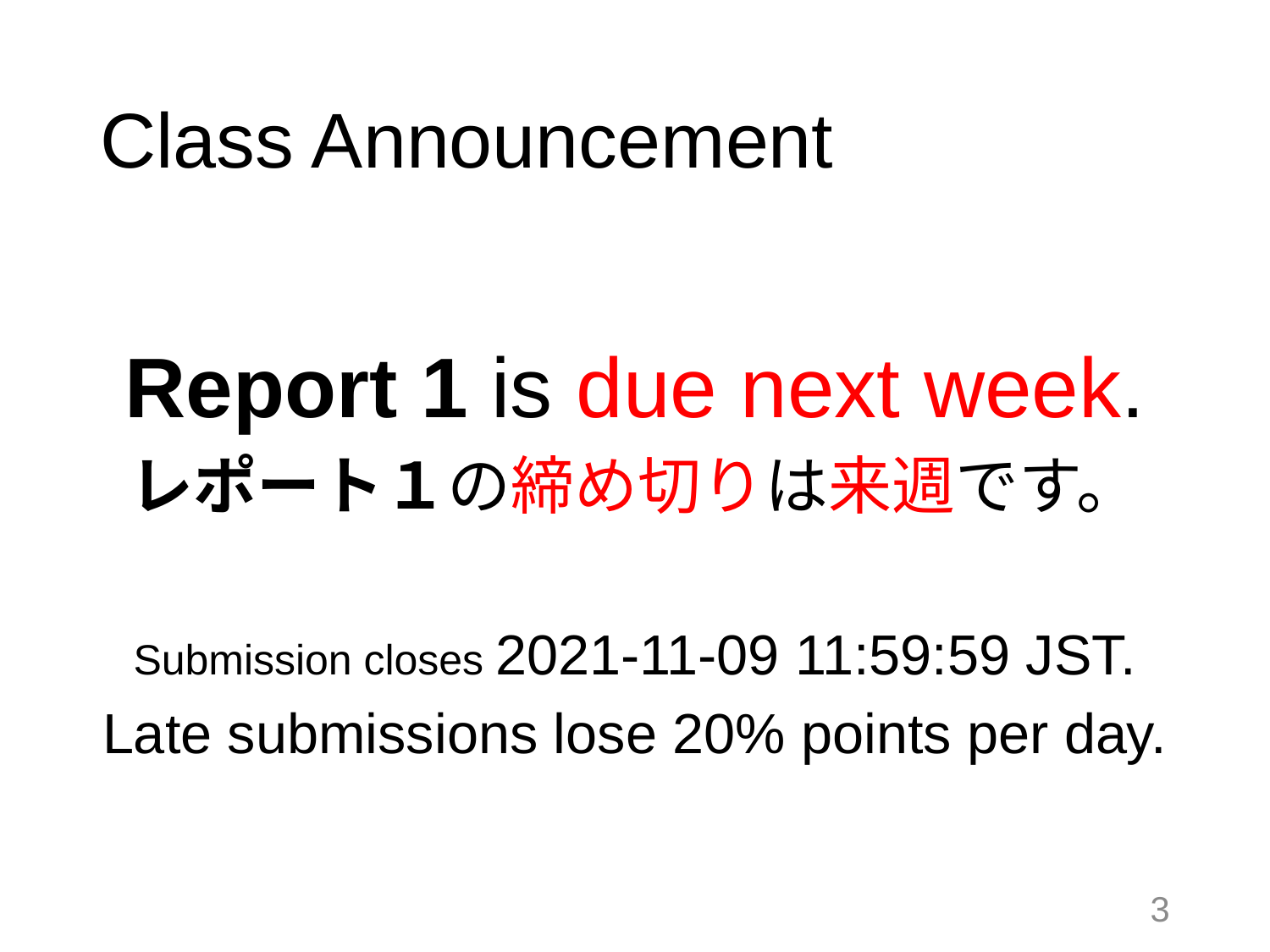

# Class Announcement
Report 1 is due next week.
レポート１の締め切りは来週です。

Submission closes 2021-11-09 11:59:59 JST.
Late submissions lose 20% points per day.
3